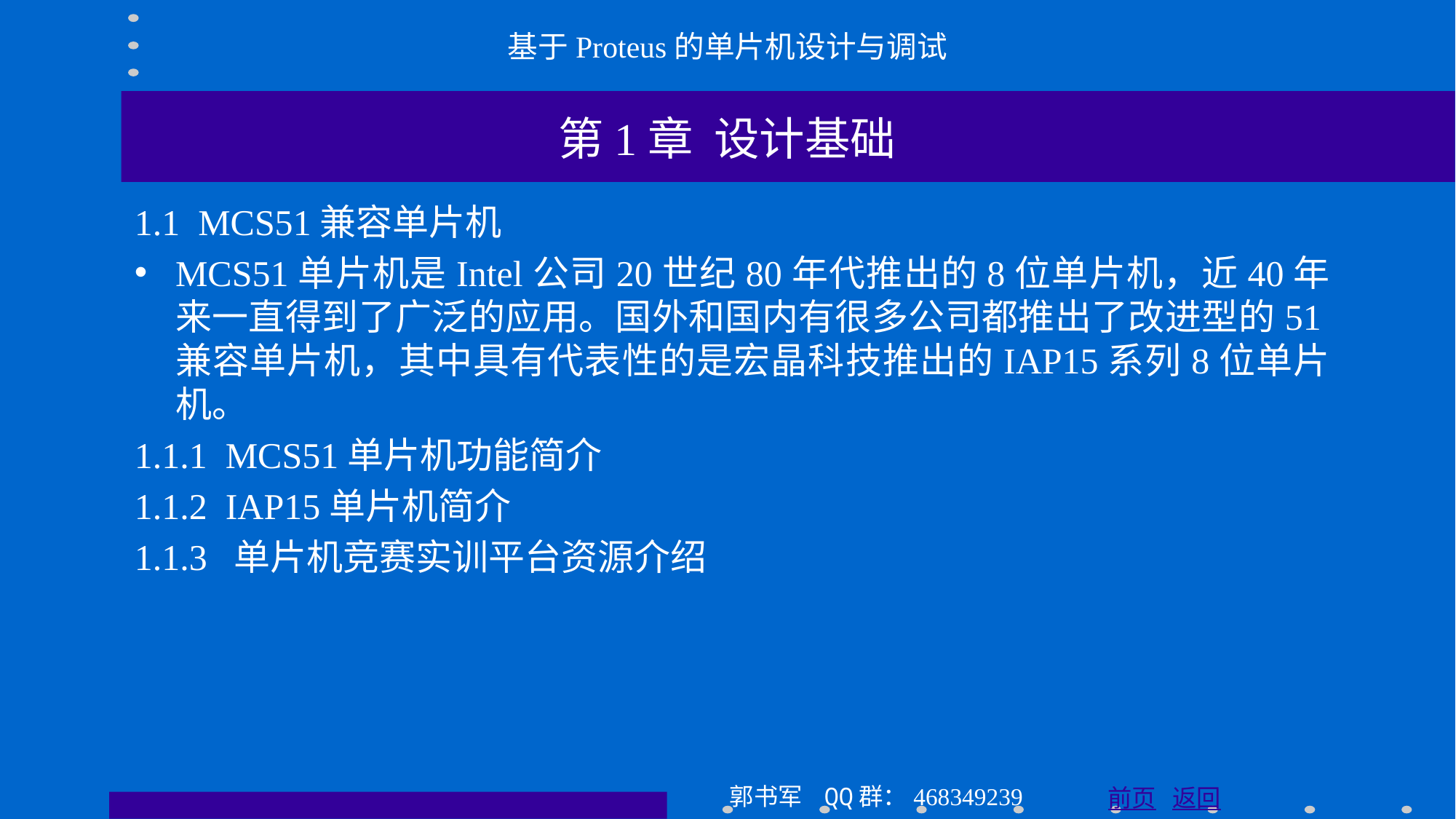

基于Proteus的单片机设计与调试
第1章  设计基础
1.1  MCS51兼容单片机
MCS51单片机是Intel公司20世纪80年代推出的8位单片机，近40年来一直得到了广泛的应用。国外和国内有很多公司都推出了改进型的51兼容单片机，其中具有代表性的是宏晶科技推出的IAP15系列8位单片机。
1.1.1  MCS51单片机功能简介
1.1.2  IAP15单片机简介
1.1.3  单片机竞赛实训平台资源介绍
郭书军   QQ群：468349239
前页   返回